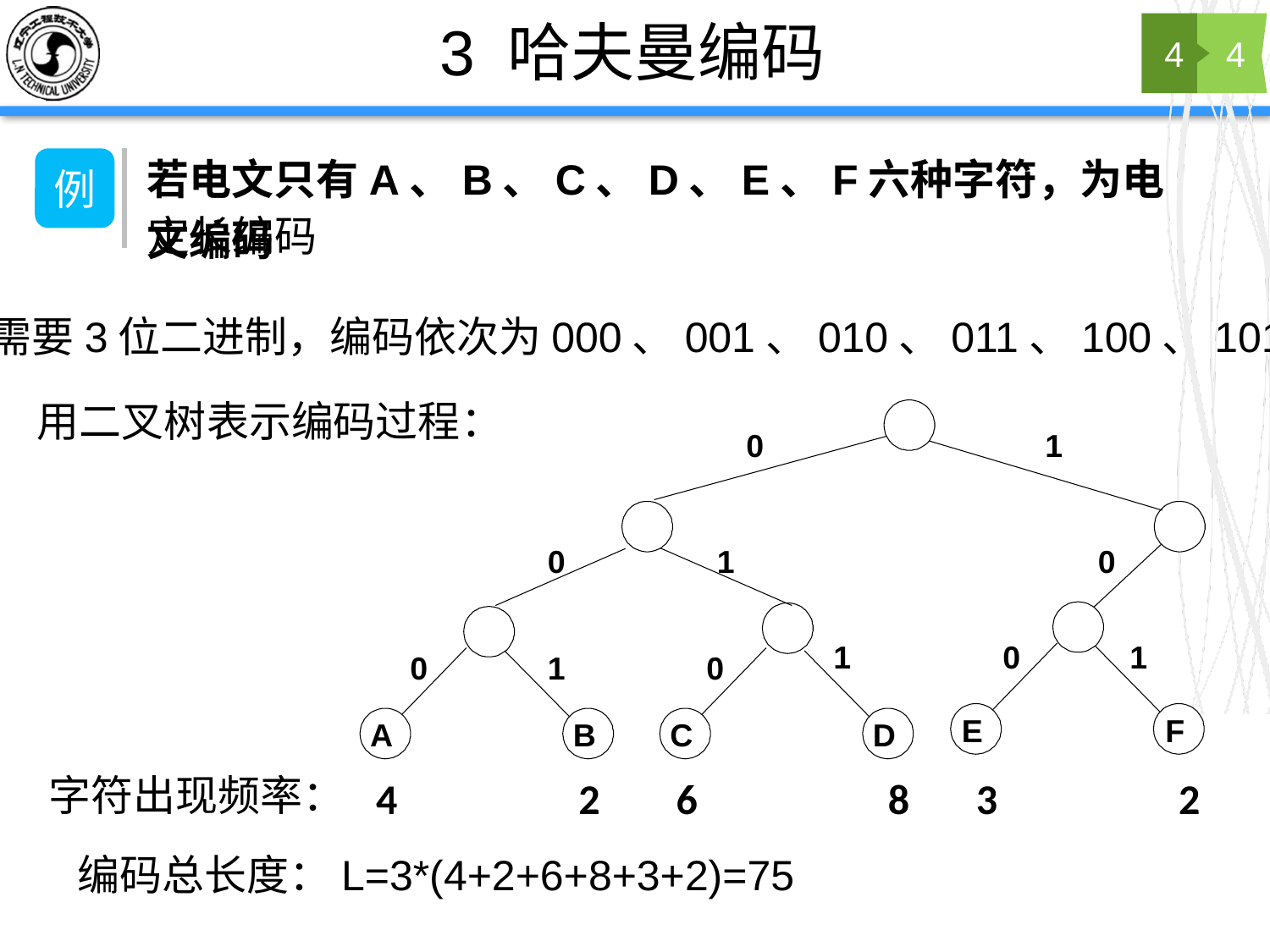

# 3 哈夫曼编码
4
4
若电文只有A、B、C、D、E、F六种字符，为电文编码
例
定长编码
需要3位二进制，编码依次为000、001、010、011、100、101
用二叉树表示编码过程：

0
1

0
1
0

1
0
1

0
1

0

 E
 F
 A
 B
 C
 D
字符出现频率：
4                   2        6                    8       3                   2
编码总长度：L=3*(4+2+6+8+3+2)=75